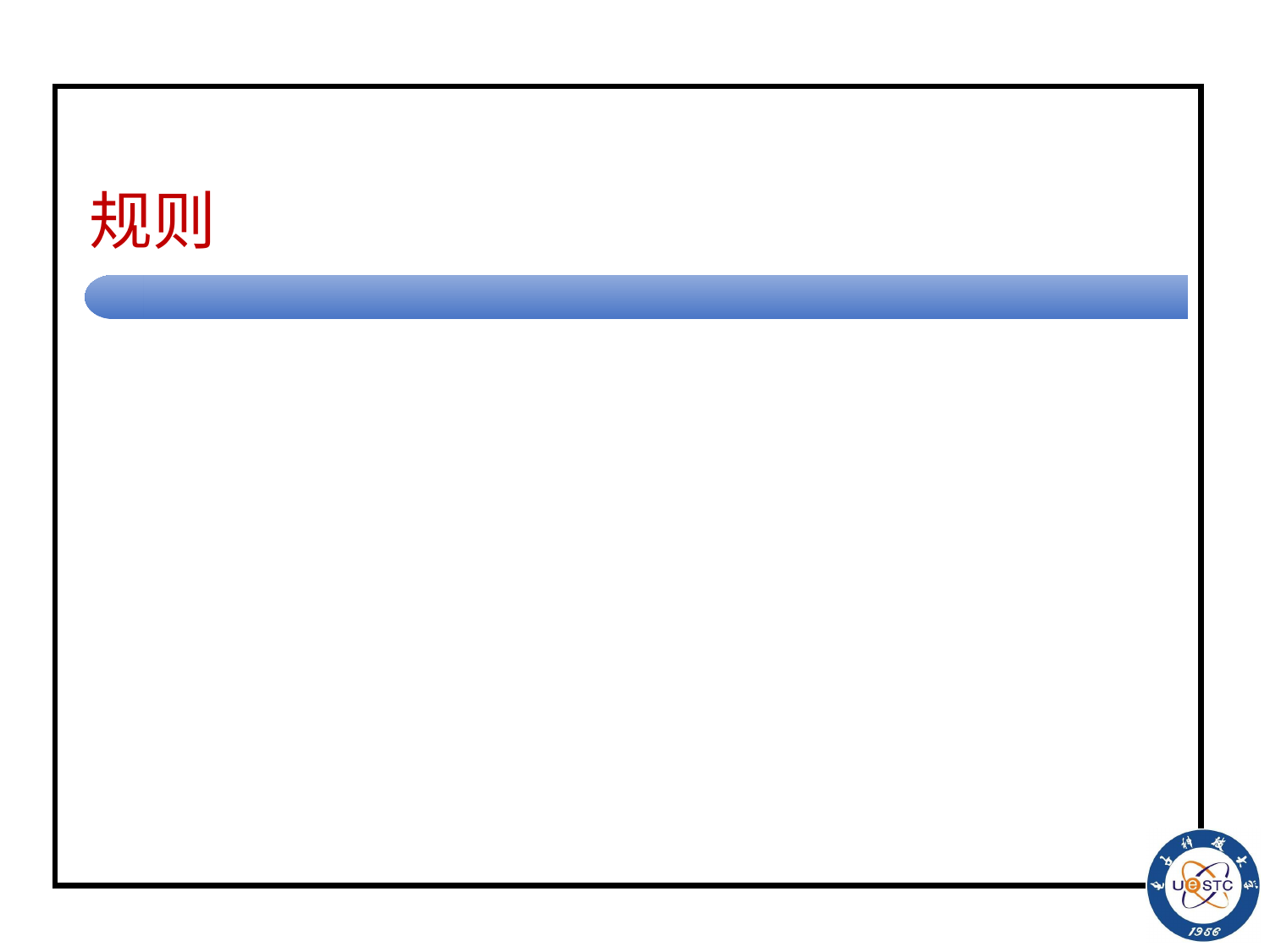

# 规则
④ 在seek_a状态时,  没有再发现a(都已经被#所代替)还需要检查是否所有的b和c都已经被扫描过。注意#、$和！的顺序。
<seek_a,   ├,   check1,   ├,   R>
<check1,   #,   check1,   #,   R>
<check1,   $,   check2,   $,   R>
<check2,   $,   check2,   $,   R>
<check2,   !,   check3,   !,   R>
<check3,   !,   check3,   !,   R>
<check3,   B,   accept,   B,   N>

类似地, 图灵机接收语言{anbncn|n>0}, 也有多种方法。